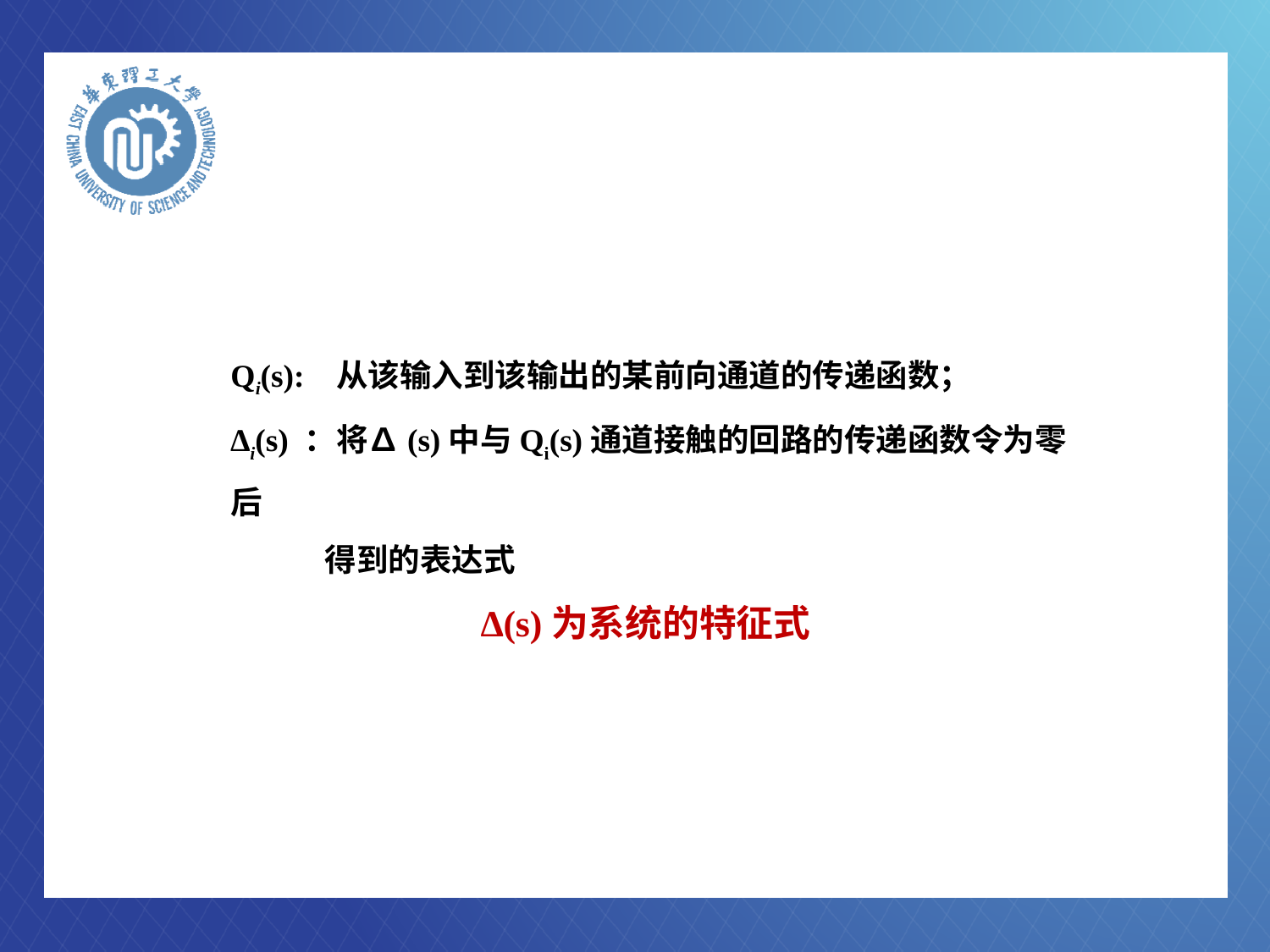

Qi(s):   从该输入到该输出的某前向通道的传递函数；
∆i(s) ：将∆(s)中与Qi(s)通道接触的回路的传递函数令为零后
            得到的表达式
∆(s)为系统的特征式